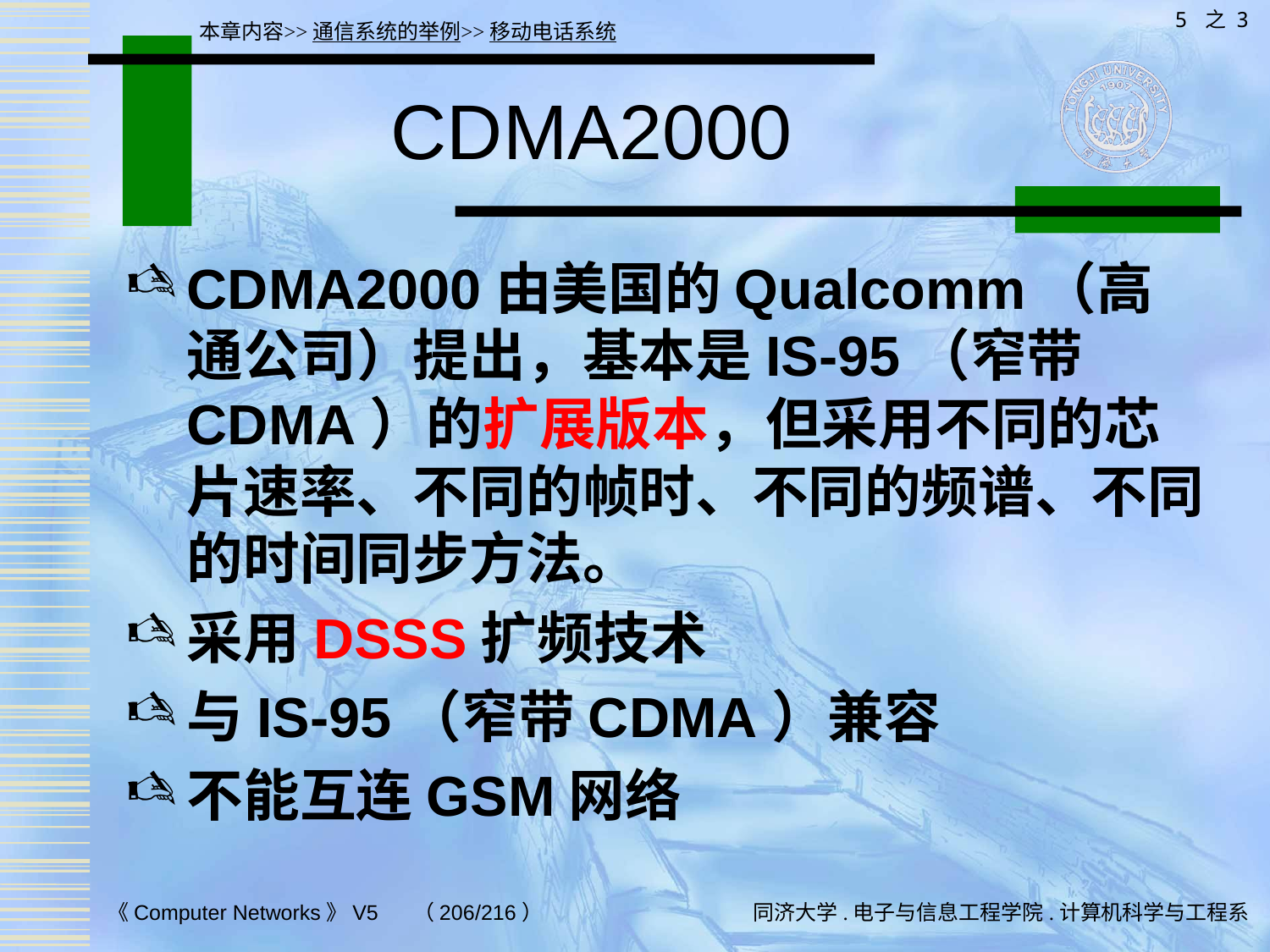

5 之 3
本章内容>>通信系统的举例>>移动电话系统
# CDMA2000
CDMA2000由美国的Qualcomm（高通公司）提出，基本是IS-95（窄带CDMA）的扩展版本，但采用不同的芯片速率、不同的帧时、不同的频谱、不同的时间同步方法。
采用DSSS扩频技术
与IS-95（窄带CDMA）兼容
不能互连GSM网络